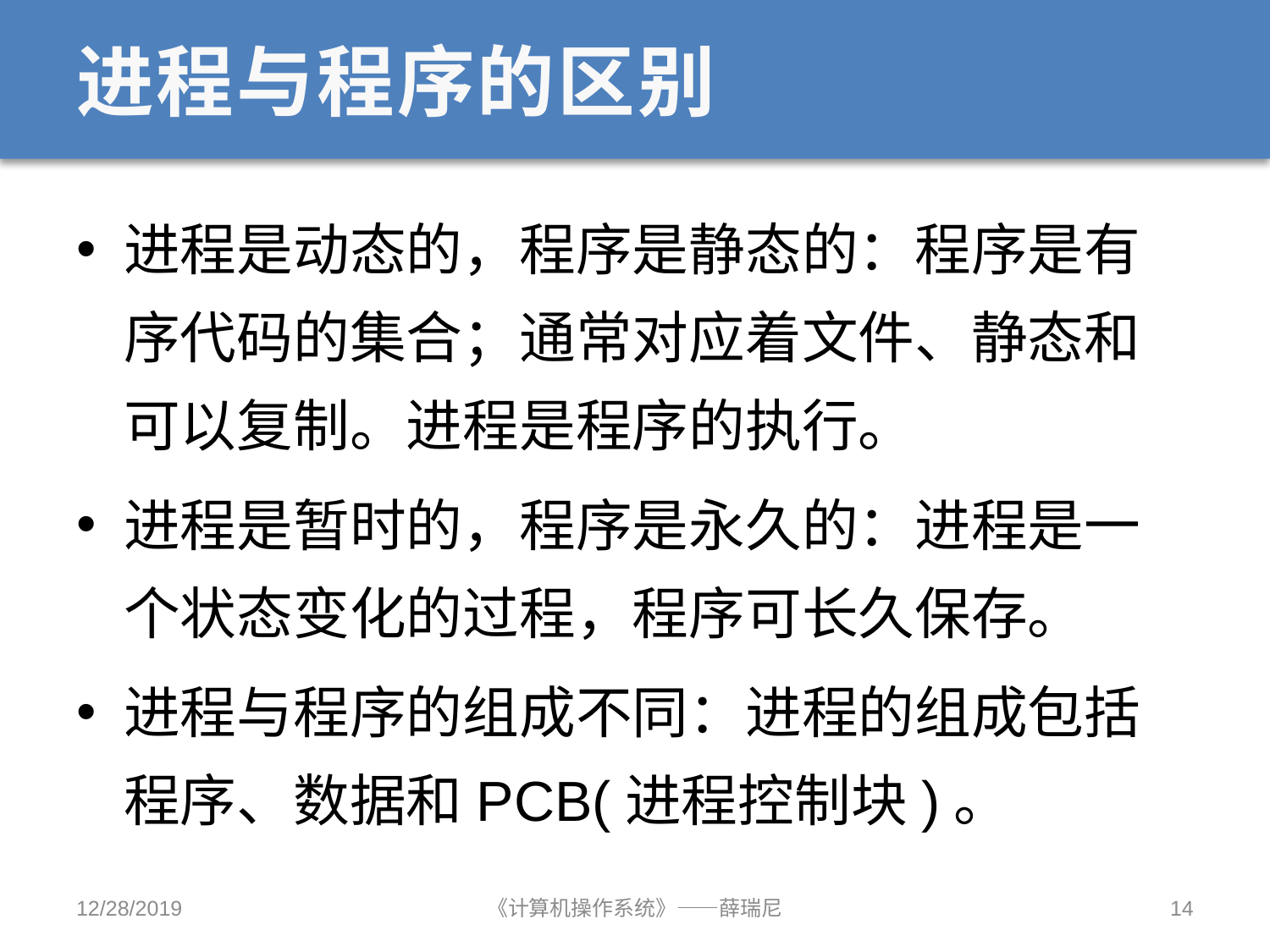

# 进程与程序的区别
进程是动态的，程序是静态的：程序是有序代码的集合；通常对应着文件、静态和可以复制。进程是程序的执行。
进程是暂时的，程序是永久的：进程是一个状态变化的过程，程序可长久保存。
进程与程序的组成不同：进程的组成包括程序、数据和PCB(进程控制块)。
12/28/2019
《计算机操作系统》——薛瑞尼
14